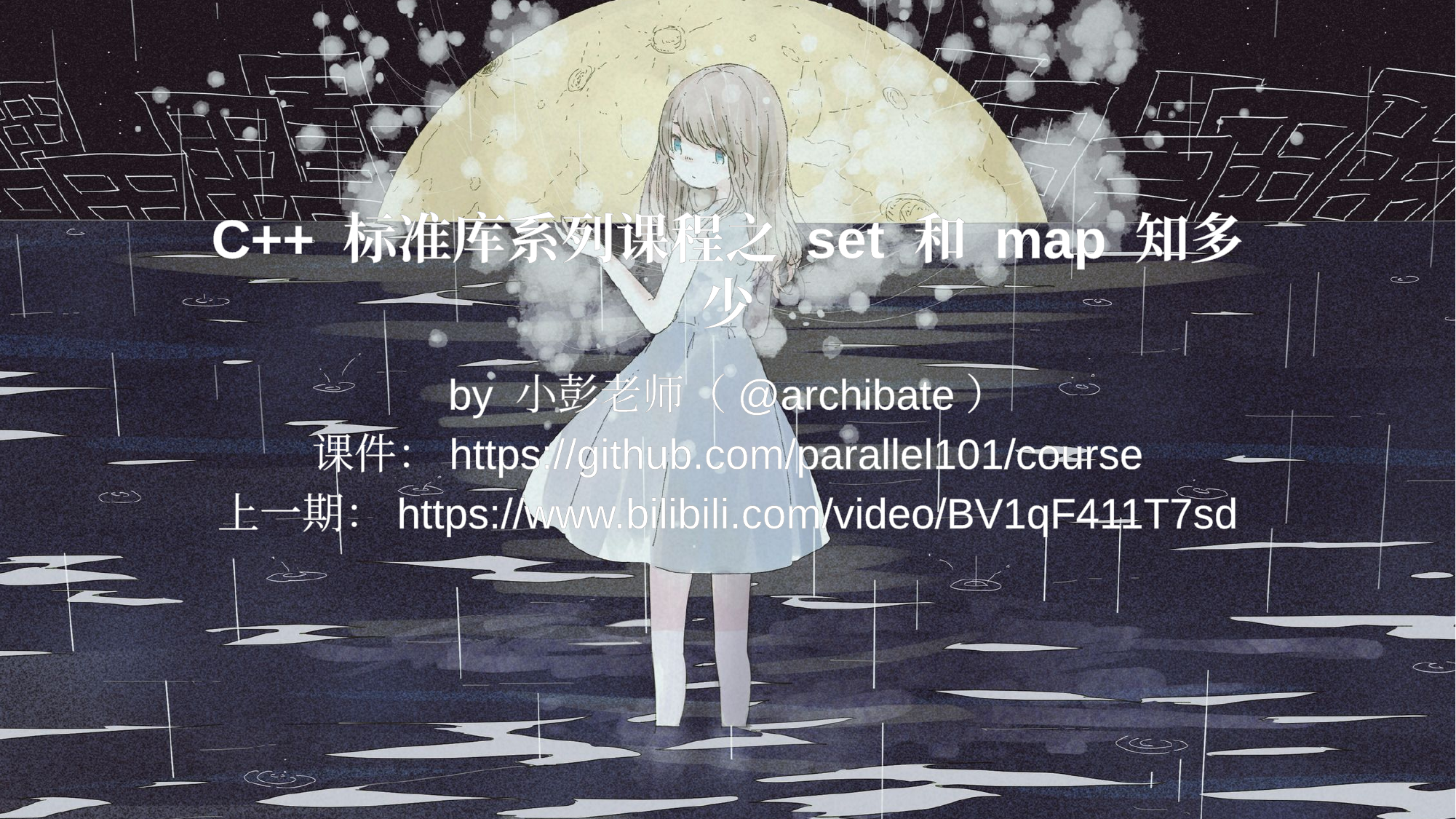

# C++ 标准库系列课程之 set 和 map 知多少
by 小彭老师（@archibate）
课件：https://github.com/parallel101/course
上一期：https://www.bilibili.com/video/BV1qF411T7sd